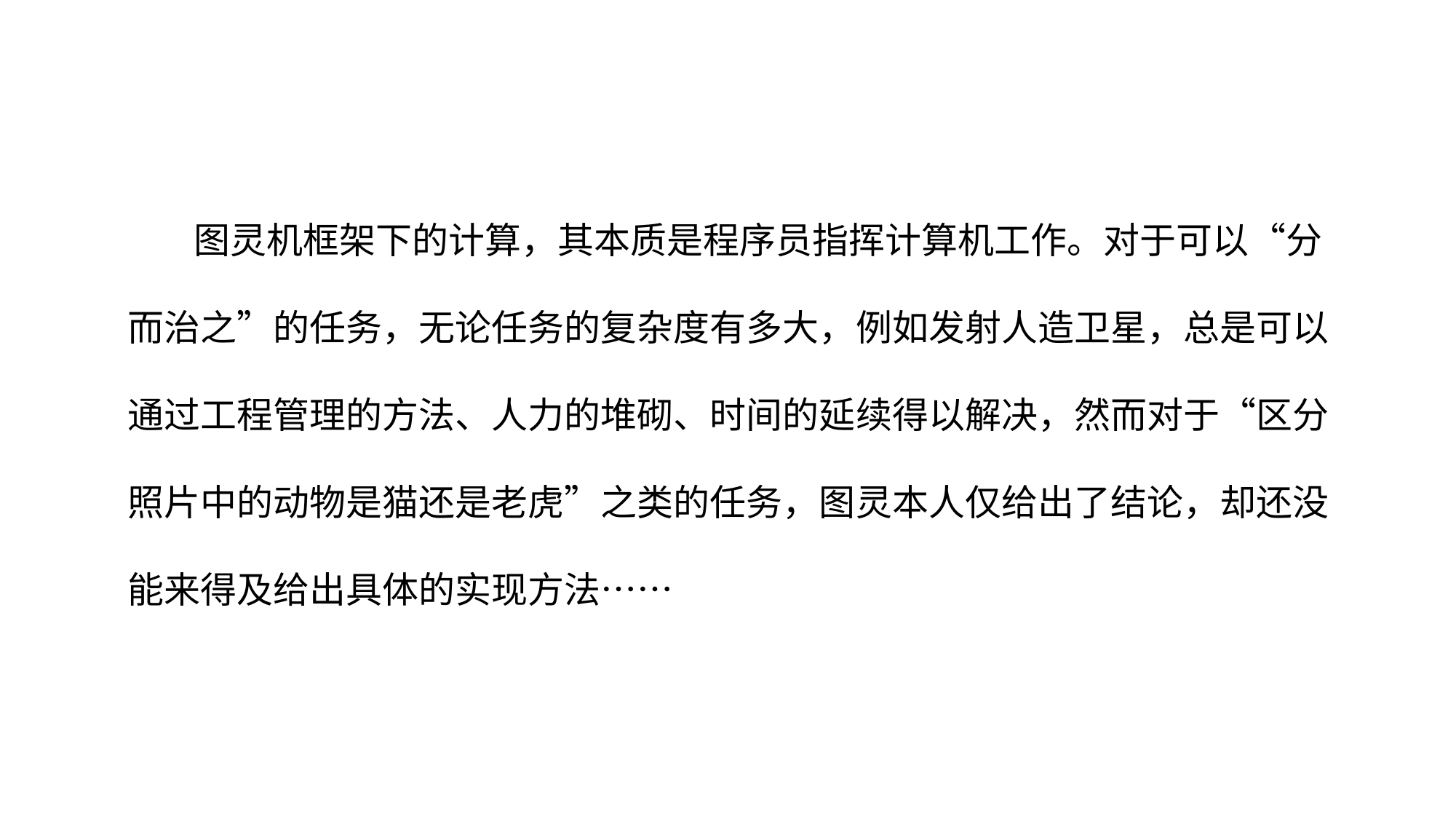

图灵机框架下的计算，其本质是程序员指挥计算机工作。对于可以“分而治之”的任务，无论任务的复杂度有多大，例如发射人造卫星，总是可以通过工程管理的方法、人力的堆砌、时间的延续得以解决，然而对于“区分照片中的动物是猫还是老虎”之类的任务，图灵本人仅给出了结论，却还没能来得及给出具体的实现方法……